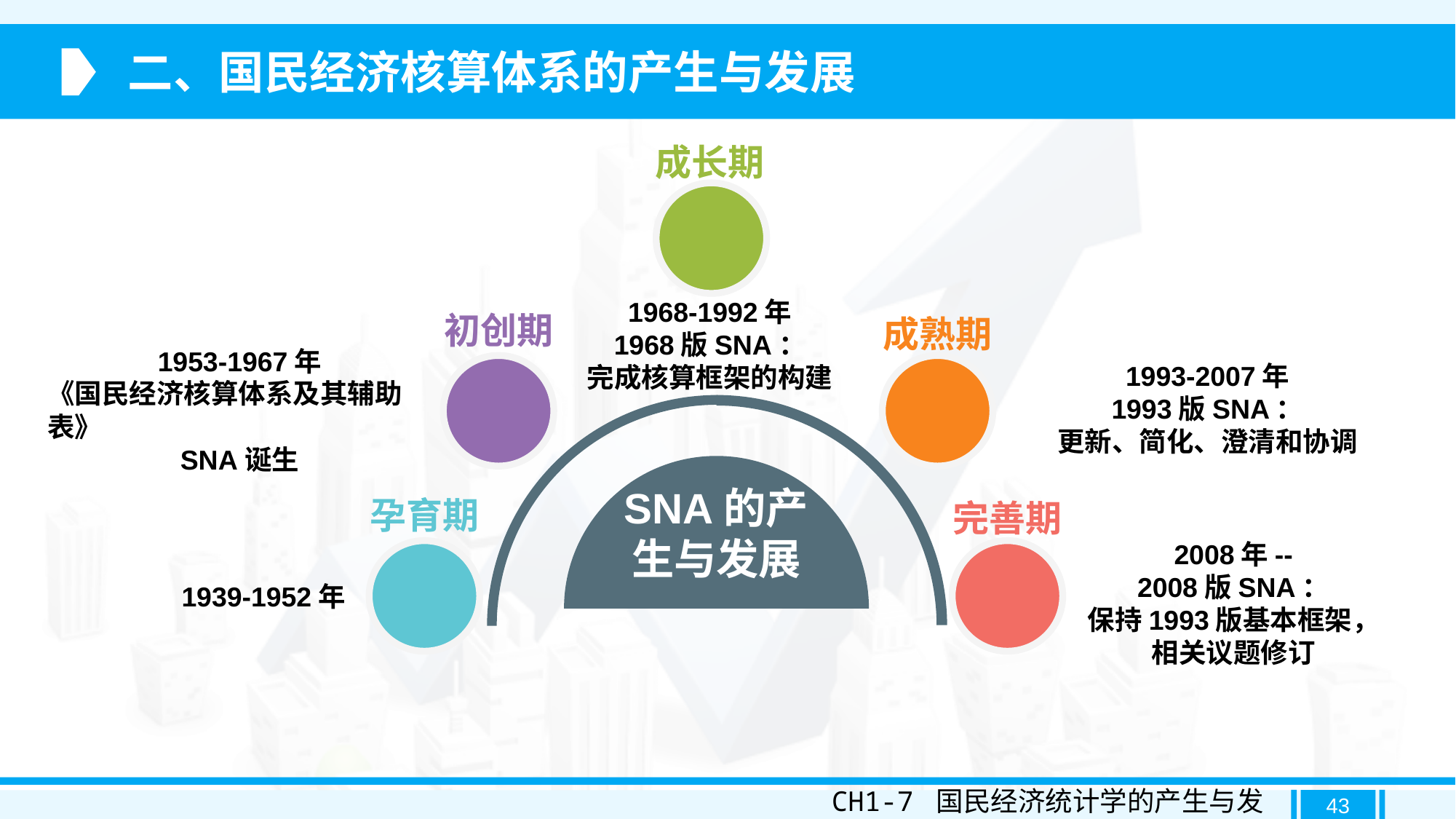

二、国民经济核算体系的产生与发展

成长期

初创期

成熟期

SNA的产
生与发展
孕育期

完善期

1968-1992年
1968版SNA：
完成核算框架的构建
1953-1967年
《国民经济核算体系及其辅助表》
SNA诞生
1993-2007年
1993版SNA：
更新、简化、澄清和协调
2008年--
2008版SNA：
保持1993版基本框架，
相关议题修订
1939-1952年
CH1-7 国民经济统计学的产生与发展
43